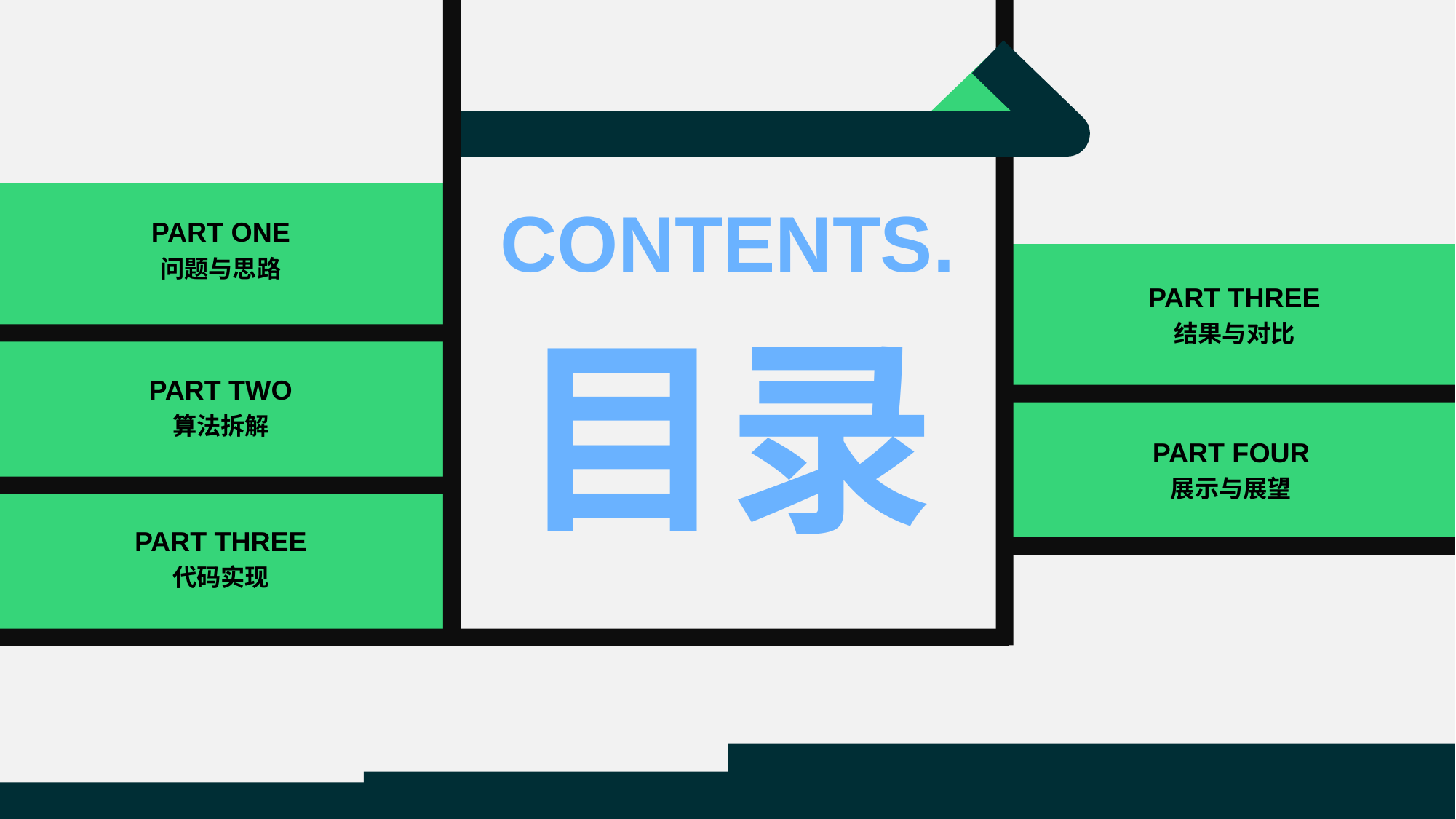

CONTENTS.
PART ONE

问题与思路
PART THREE
目录
结果与对比

PART TWO

算法拆解
PART FOUR
展示与展望

PART THREE

代码实现